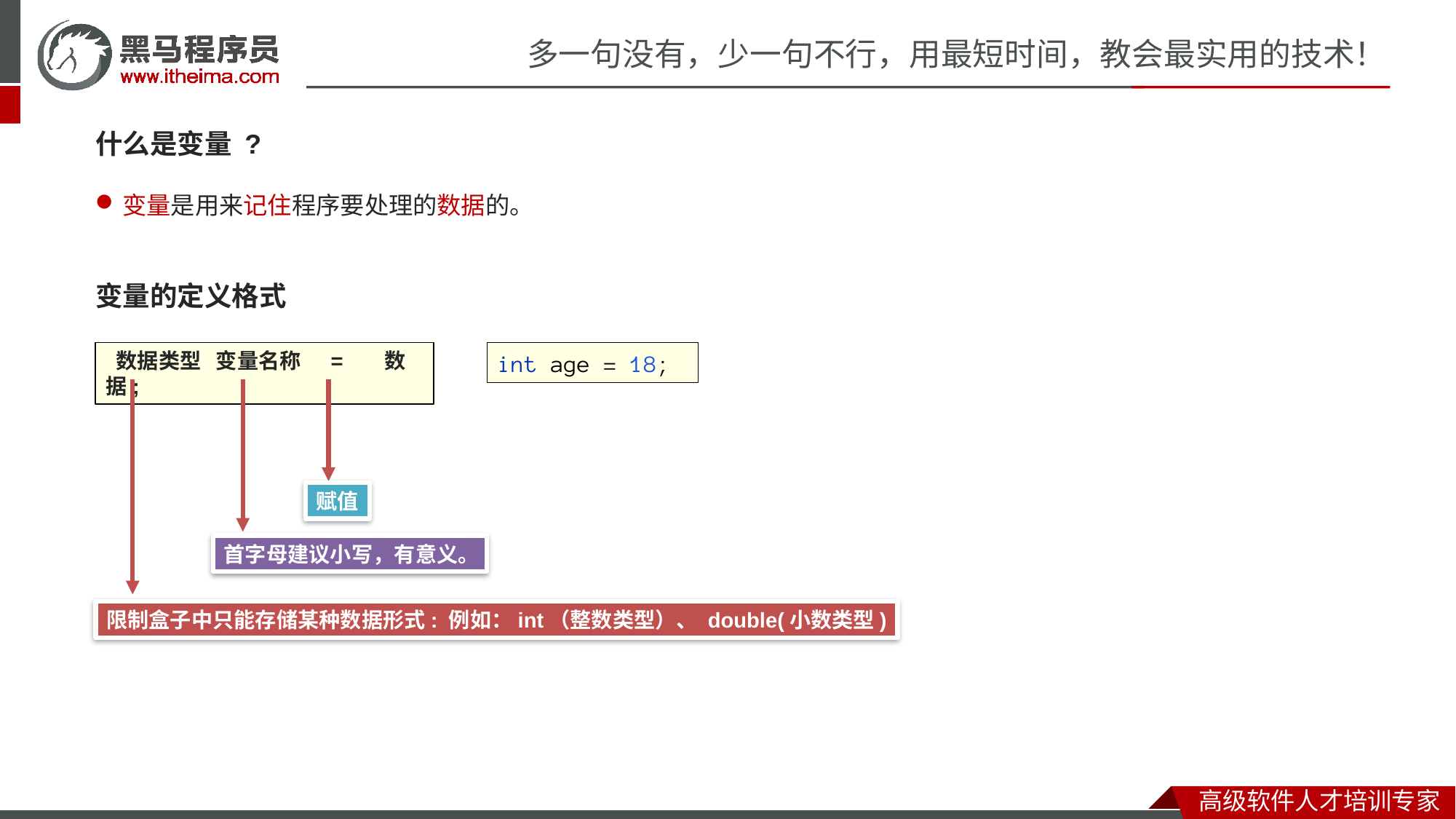

什么是变量 ?
变量是用来记住程序要处理的数据的。
变量的定义格式
 数据类型   变量名称     =      数据;
int age = 18;
赋值
首字母建议小写，有意义。
限制盒子中只能存储某种数据形式: 例如：int（整数类型）、 double(小数类型)